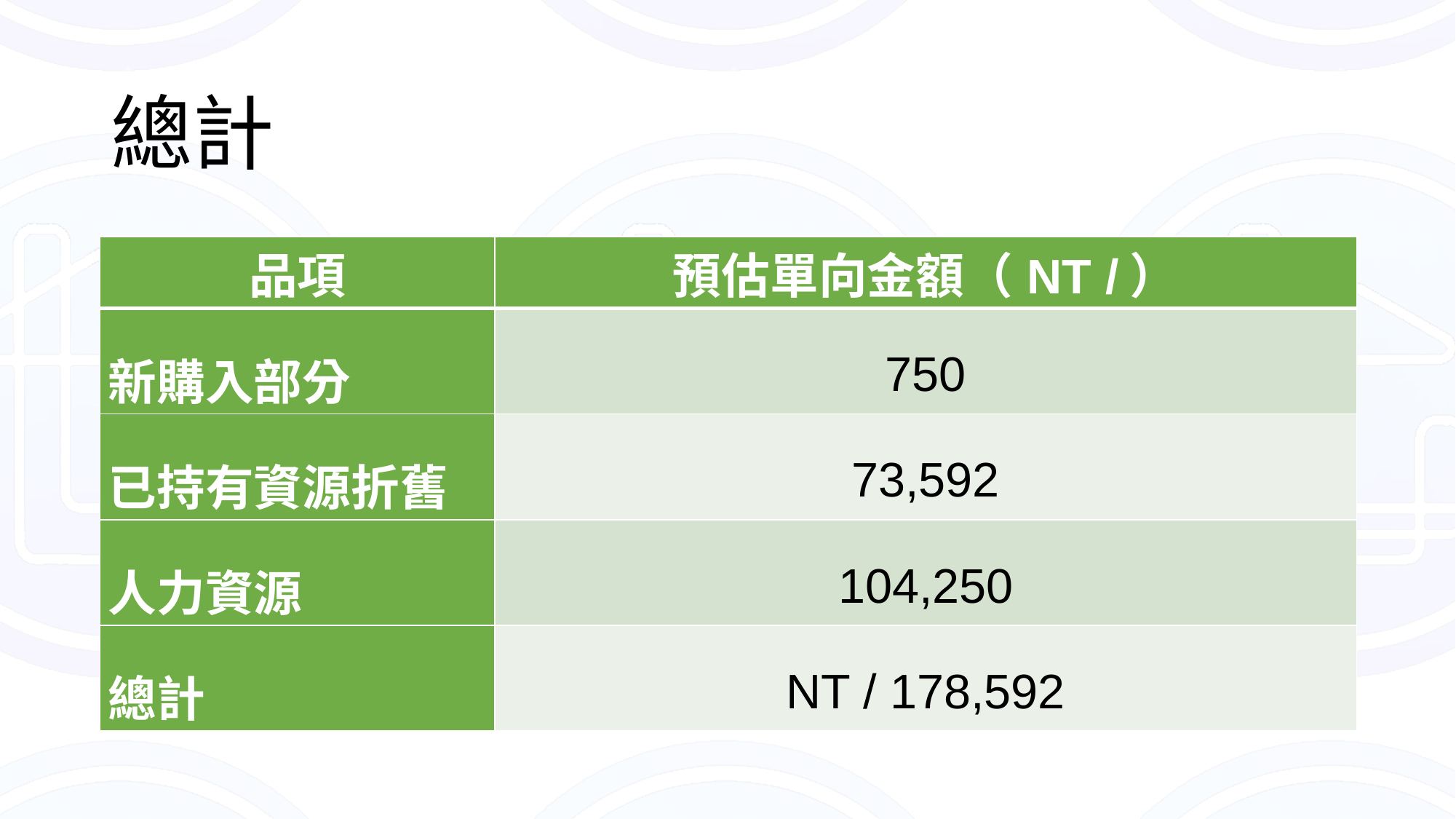

# 總計
| 品項 | 預估單向金額（NT /） |
| --- | --- |
| 新購入部分 | 750 |
| 已持有資源折舊 | 73,592 |
| 人力資源 | 104,250 |
| 總計 | NT / 178,592 |